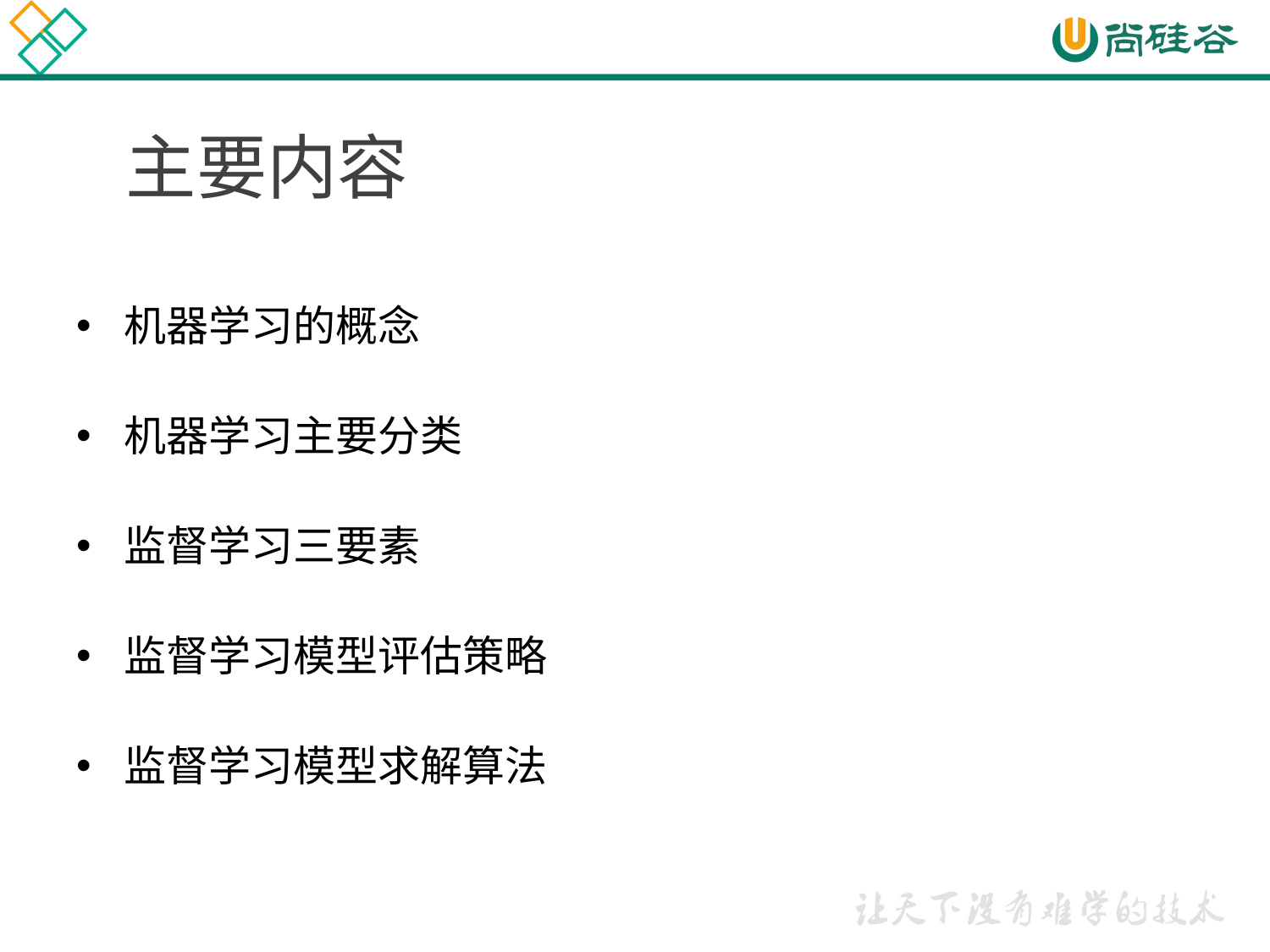

# 主要内容
机器学习的概念
机器学习主要分类
监督学习三要素
监督学习模型评估策略
监督学习模型求解算法